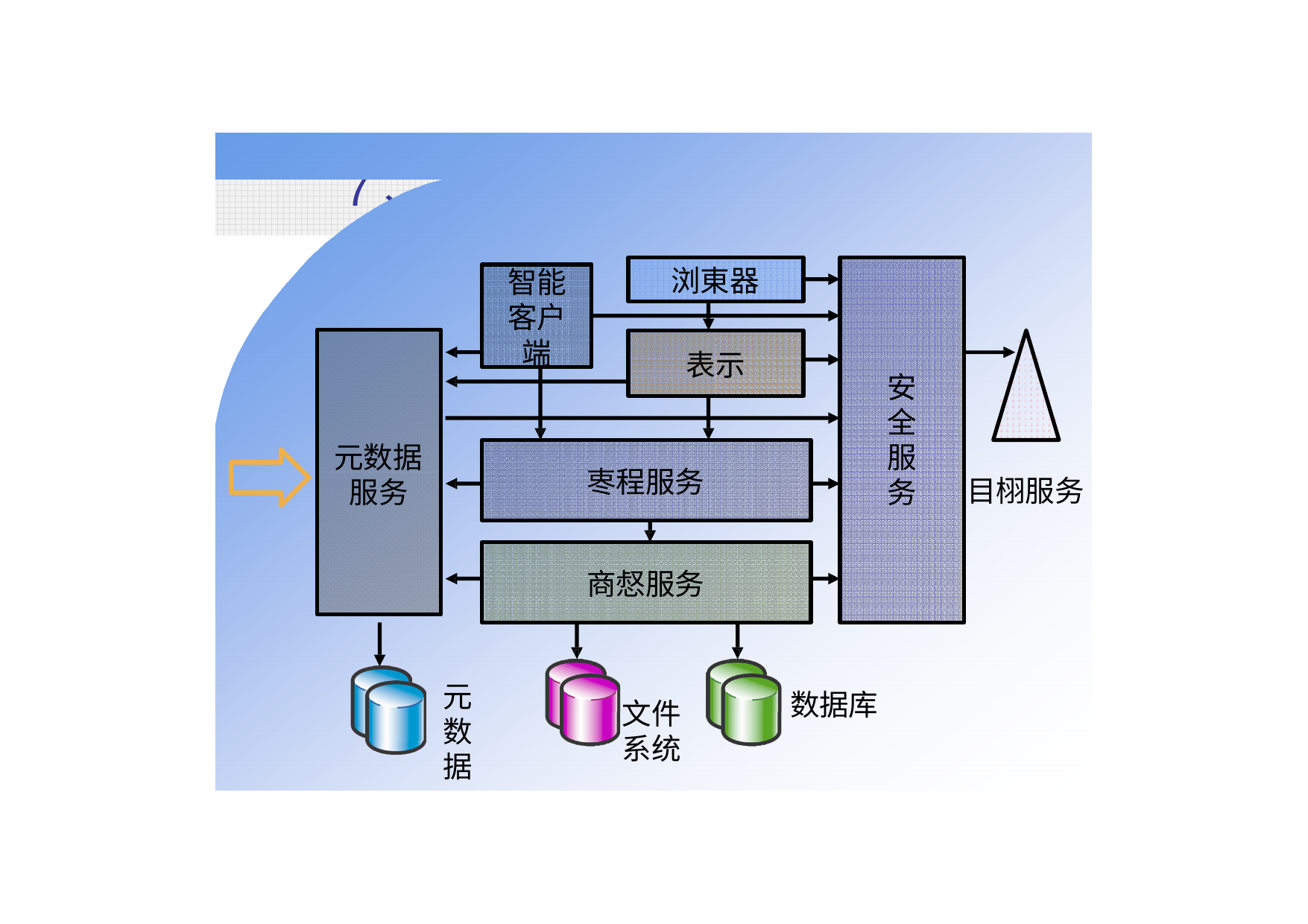

7、SaaS模式的软件乩了架构

浏東器
智能 客户 端

表示

安 全 服 务

元数据 服务

栆程服务
目栩服务

商惄服务

元 数 据
数据库
文件 系统